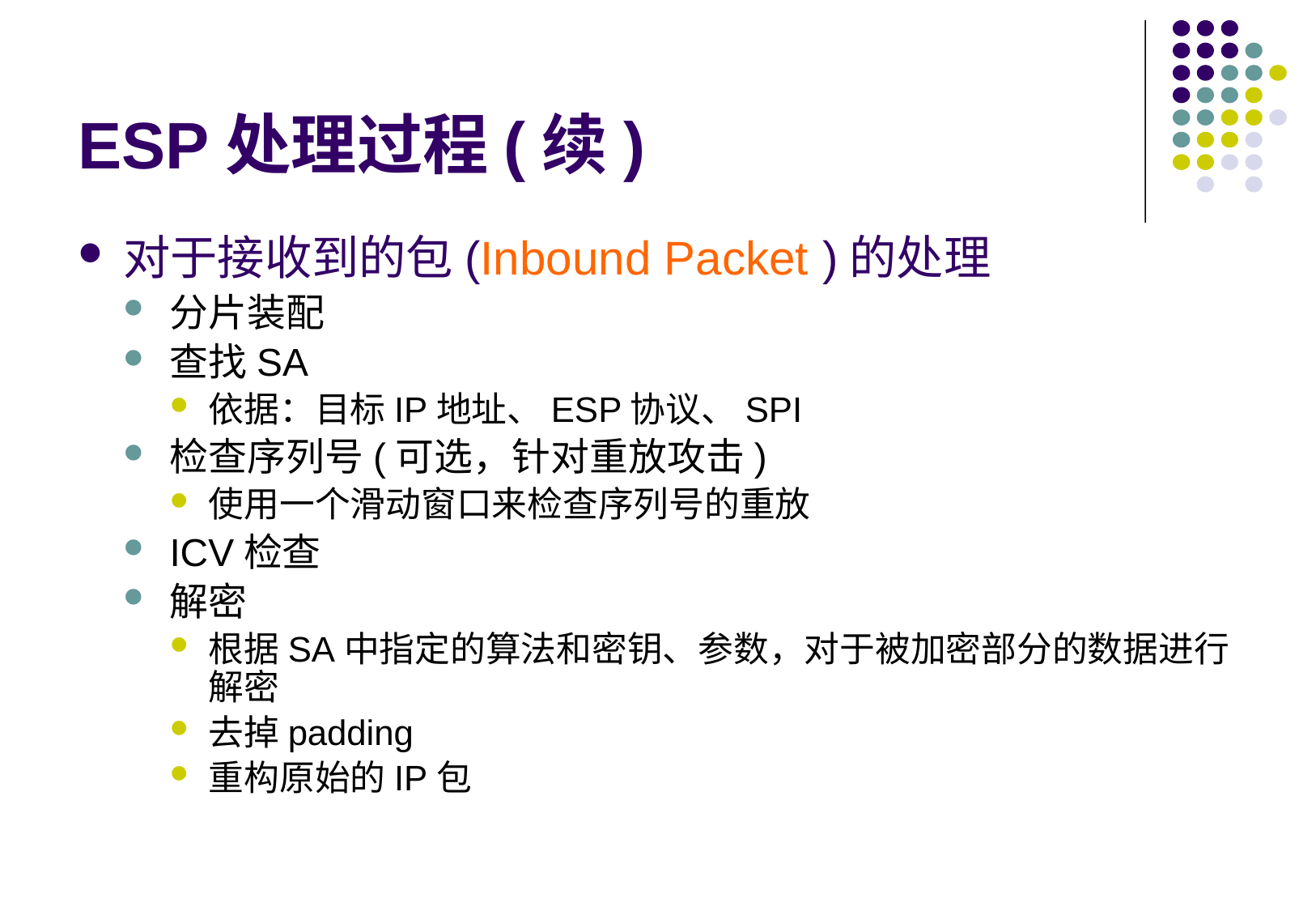

# ESP处理过程(续)
对于接收到的包(Inbound Packet )的处理
分片装配
查找SA
依据：目标IP地址、ESP协议、SPI
检查序列号(可选，针对重放攻击)
使用一个滑动窗口来检查序列号的重放
ICV检查
解密
根据SA中指定的算法和密钥、参数，对于被加密部分的数据进行解密
去掉padding
重构原始的IP包